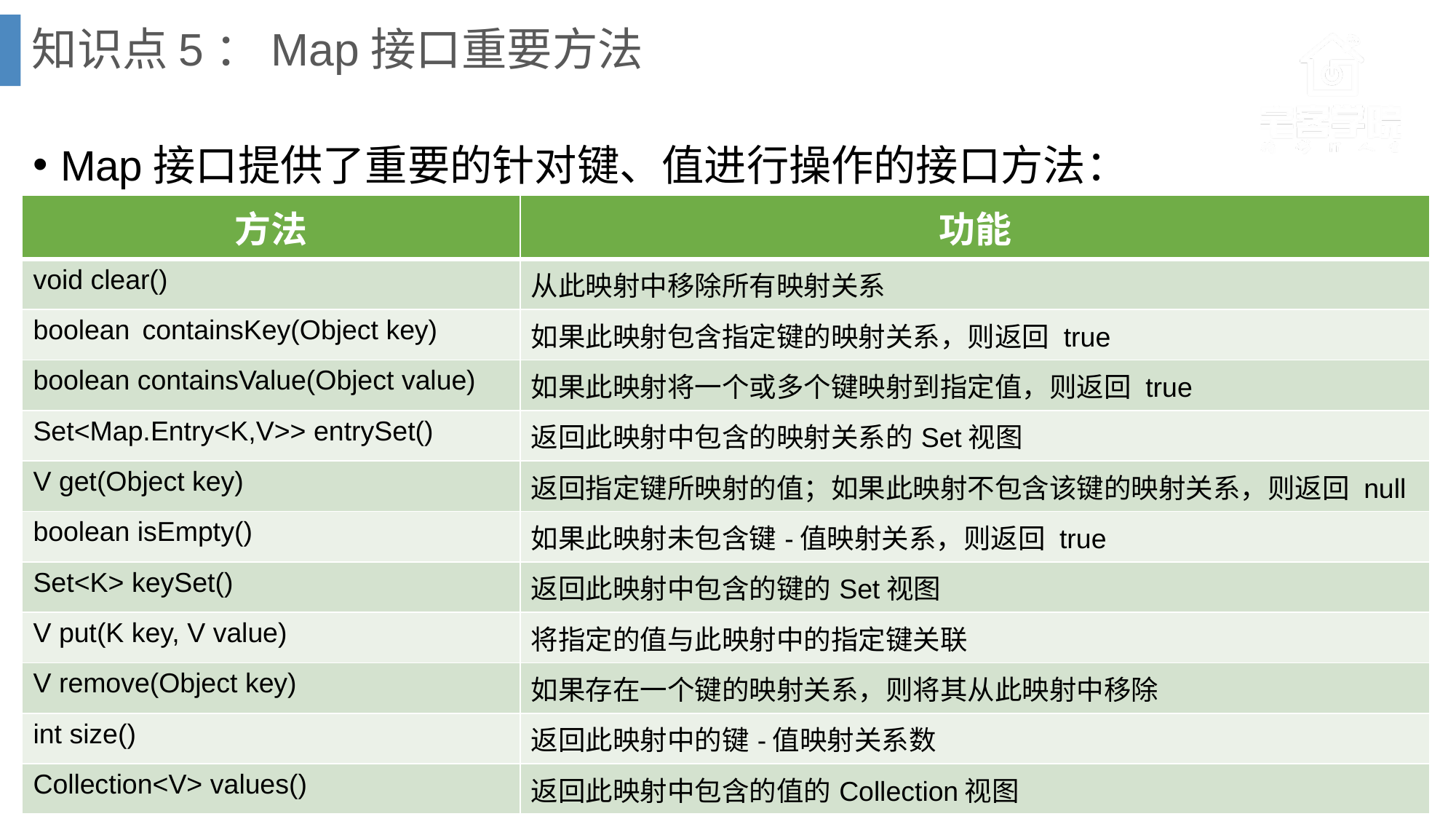

# 知识点5：Map接口重要方法
Map接口提供了重要的针对键、值进行操作的接口方法：
| 方法 | 功能 |
| --- | --- |
| void clear() | 从此映射中移除所有映射关系 |
| boolean containsKey(Object key) | 如果此映射包含指定键的映射关系，则返回 true |
| boolean containsValue(Object value) | 如果此映射将一个或多个键映射到指定值，则返回 true |
| Set<Map.Entry<K,V>> entrySet() | 返回此映射中包含的映射关系的Set视图 |
| V get(Object key) | 返回指定键所映射的值；如果此映射不包含该键的映射关系，则返回 null |
| boolean isEmpty() | 如果此映射未包含键-值映射关系，则返回 true |
| Set<K> keySet() | 返回此映射中包含的键的Set视图 |
| V put(K key, V value) | 将指定的值与此映射中的指定键关联 |
| V remove(Object key) | 如果存在一个键的映射关系，则将其从此映射中移除 |
| int size() | 返回此映射中的键-值映射关系数 |
| Collection<V> values() | 返回此映射中包含的值的Collection视图 |